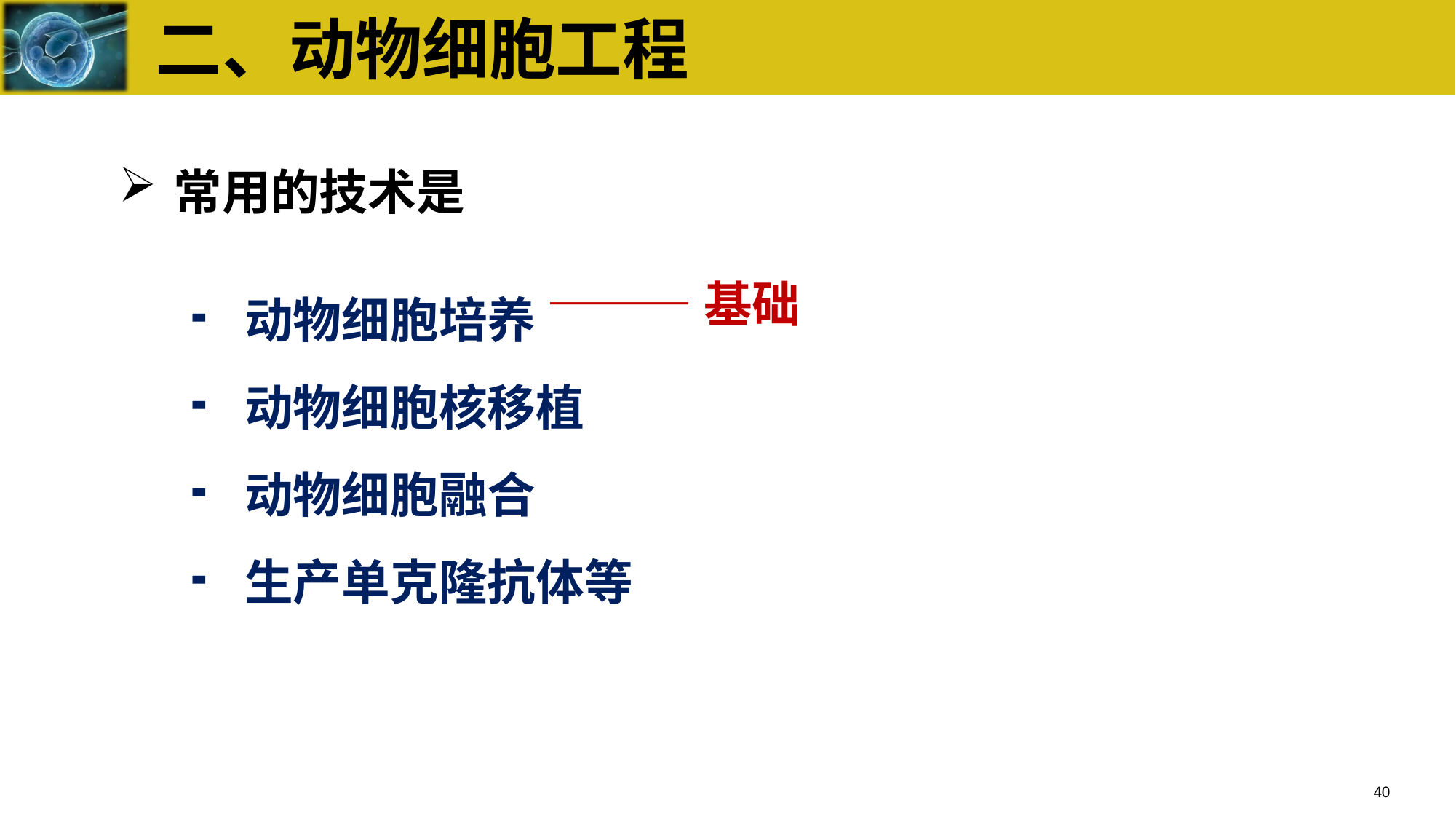

# 二、动物细胞工程
常用的技术是
动物细胞培养
动物细胞核移植
动物细胞融合
生产单克隆抗体等
―――基础

40